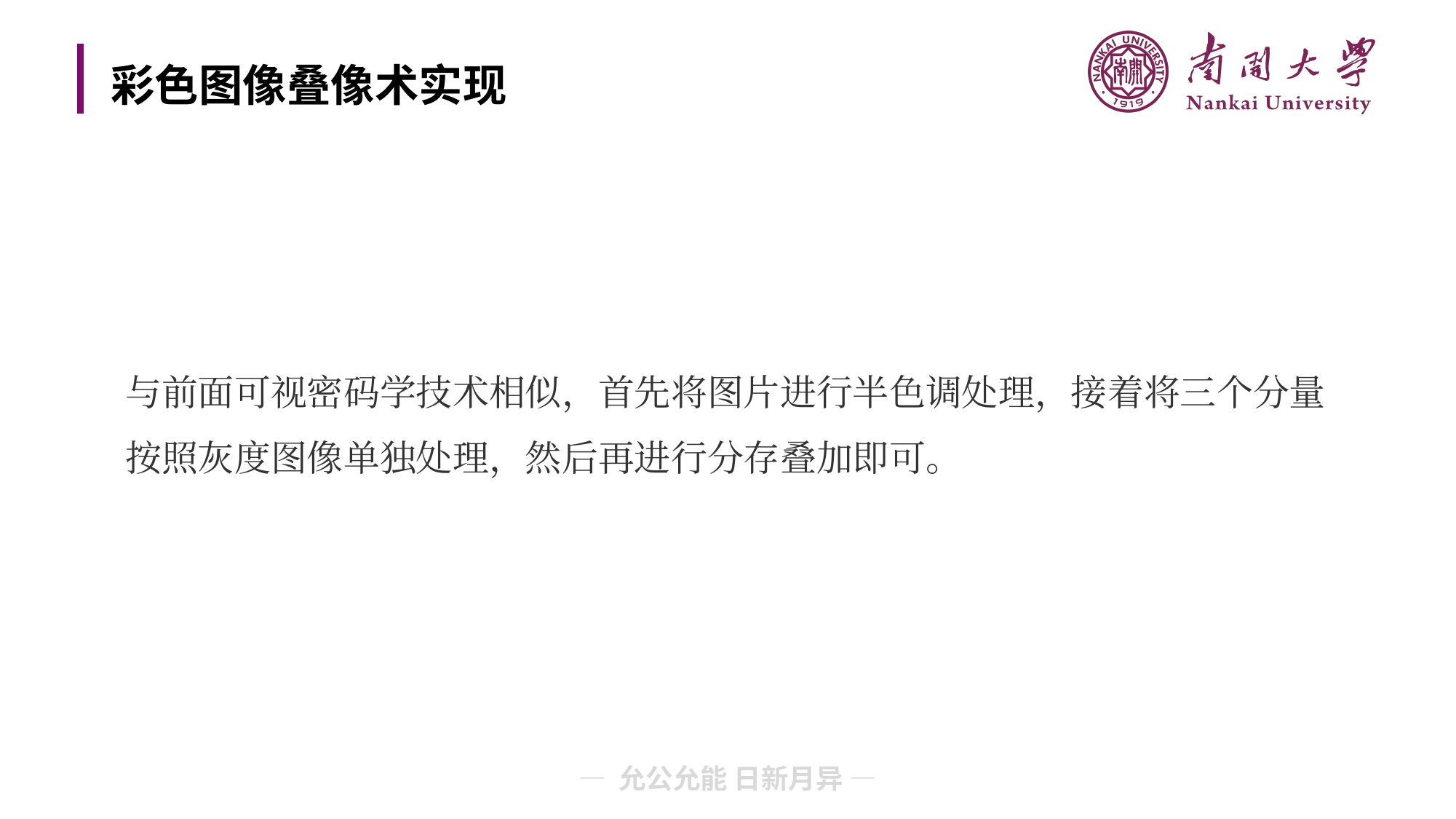

# 彩色图像叠像术实现
与前面可视密码学技术相似，首先将图片进行半色调处理，接着将三个分量按照灰度图像单独处理，然后再进行分存叠加即可。